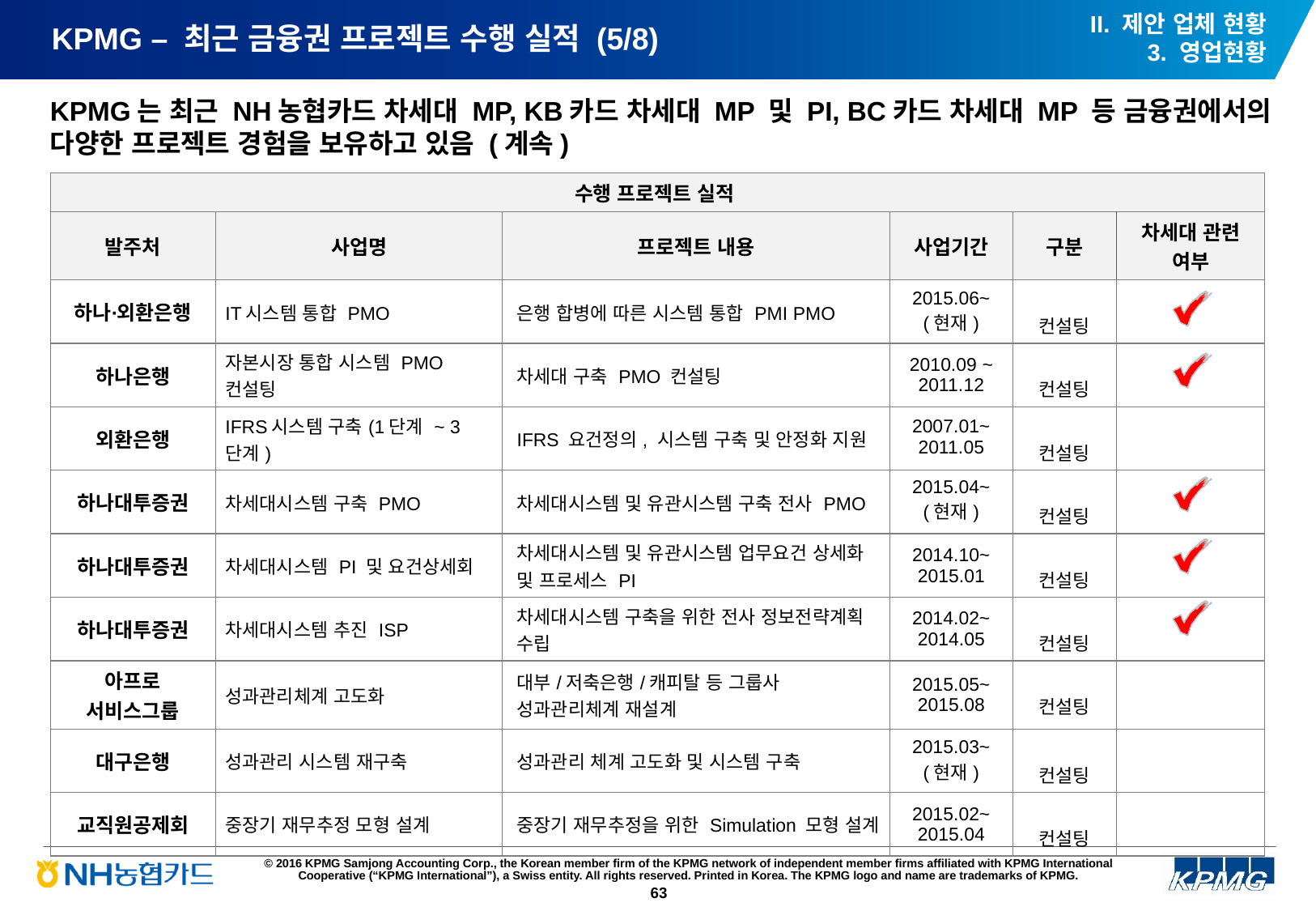

II. 제안 업체 현황
3. 영업현황
# KPMG – 최근 금융권 프로젝트 수행 실적 (5/8)
KPMG는 최근 NH농협카드 차세대 MP, KB카드 차세대 MP 및 PI, BC카드 차세대 MP 등 금융권에서의 다양한 프로젝트 경험을 보유하고 있음 (계속)
| 수행 프로젝트 실적 |  |  |  |  |  |
| --- | --- | --- | --- | --- | --- |
| 발주처 | 사업명 | 프로젝트 내용 | 사업기간 | 구분 | 차세대 관련 여부 |
| 하나∙외환은행 | IT시스템 통합 PMO | 은행 합병에 따른 시스템 통합 PMI PMO | 2015.06~ (현재) | 컨설팅 |  |
| 하나은행 | 자본시장 통합 시스템 PMO 컨설팅 | 차세대 구축 PMO 컨설팅 | 2010.09 ~ 2011.12 | 컨설팅 |  |
| 외환은행 | IFRS시스템 구축(1단계 ~ 3단계) | IFRS 요건정의, 시스템 구축 및 안정화 지원 | 2007.01~ 2011.05 | 컨설팅 |  |
| 하나대투증권 | 차세대시스템 구축 PMO | 차세대시스템 및 유관시스템 구축 전사 PMO | 2015.04~ (현재) | 컨설팅 |  |
| 하나대투증권 | 차세대시스템 PI 및 요건상세회 | 차세대시스템 및 유관시스템 업무요건 상세화 및 프로세스 PI | 2014.10~ 2015.01 | 컨설팅 |  |
| 하나대투증권 | 차세대시스템 추진 ISP | 차세대시스템 구축을 위한 전사 정보전략계획 수립 | 2014.02~ 2014.05 | 컨설팅 |  |
| 아프로 서비스그룹 | 성과관리체계 고도화 | 대부/저축은행/캐피탈 등 그룹사 성과관리체계 재설계 | 2015.05~ 2015.08 | 컨설팅 |  |
| 대구은행 | 성과관리 시스템 재구축 | 성과관리 체계 고도화 및 시스템 구축 | 2015.03~ (현재) | 컨설팅 |  |
| 교직원공제회 | 중장기 재무추정 모형 설계 | 중장기 재무추정을 위한 Simulation 모형 설계 | 2015.02~ 2015.04 | 컨설팅 |  |